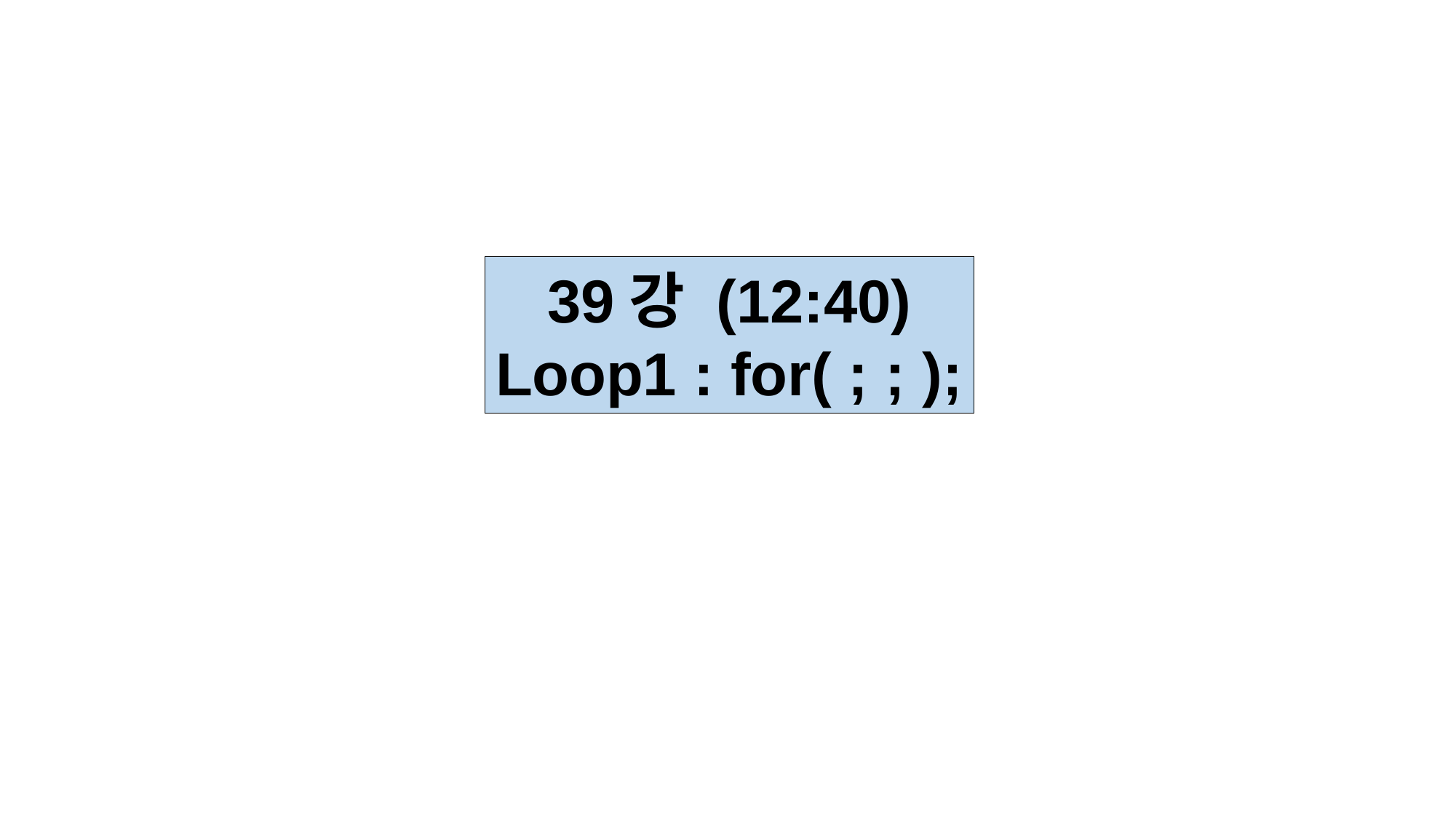

39강 (12:40)
Loop1 : for( ; ; );